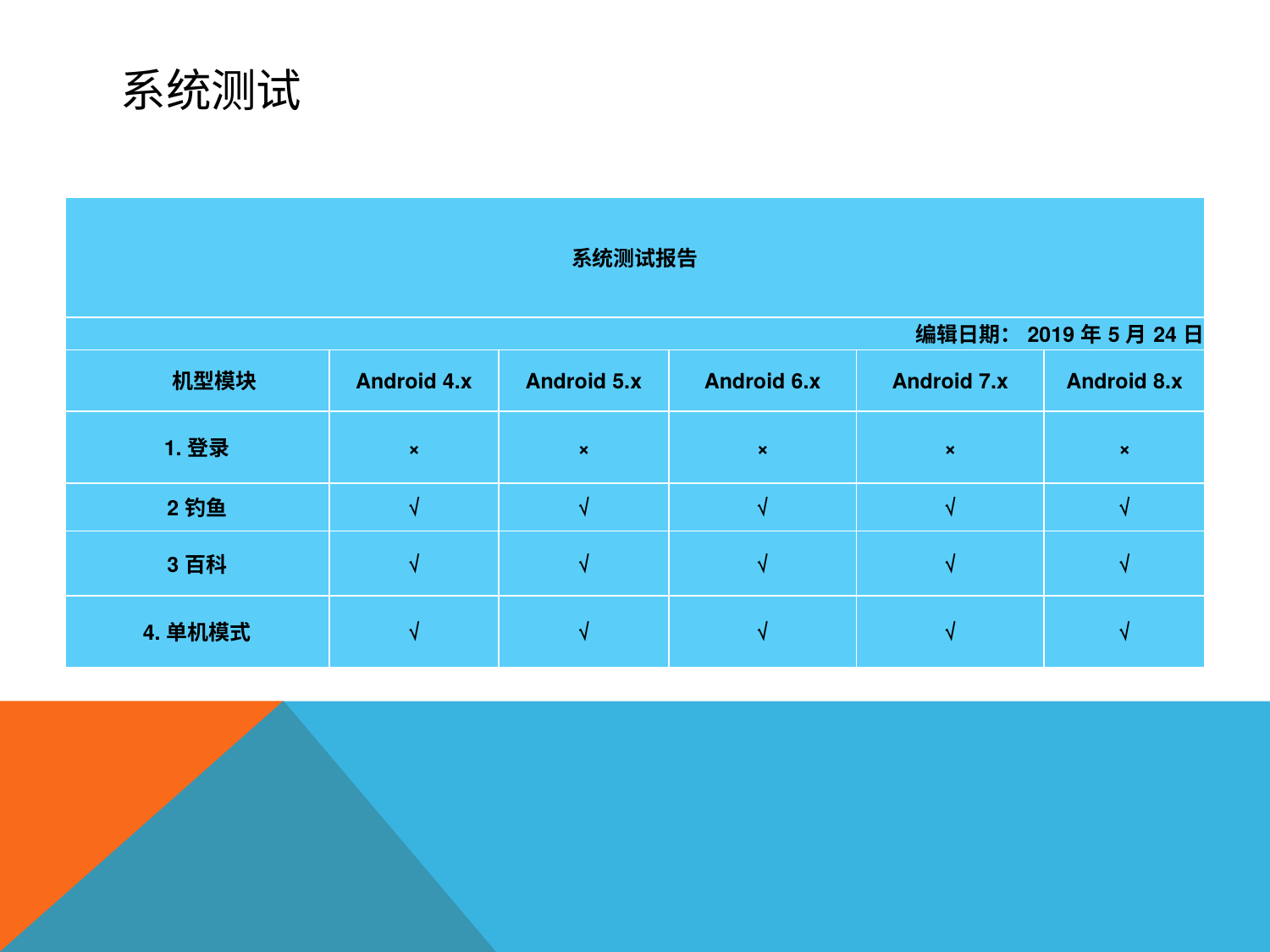

# 系统测试
| 系统测试报告 |  |  |  |  |  |
| --- | --- | --- | --- | --- | --- |
| 编辑日期：2019年5月24日 |  |  |  |  |  |
| 机型 模块 | Android 4.x | Android 5.x | Android 6.x | Android 7.x | Android 8.x |
| 1.登录 | × | × | × | × | × |
| 2钓鱼 | √ | √ | √ | √ | √ |
| 3百科 | √ | √ | √ | √ | √ |
| 4.单机模式 | √ | √ | √ | √ | √ |